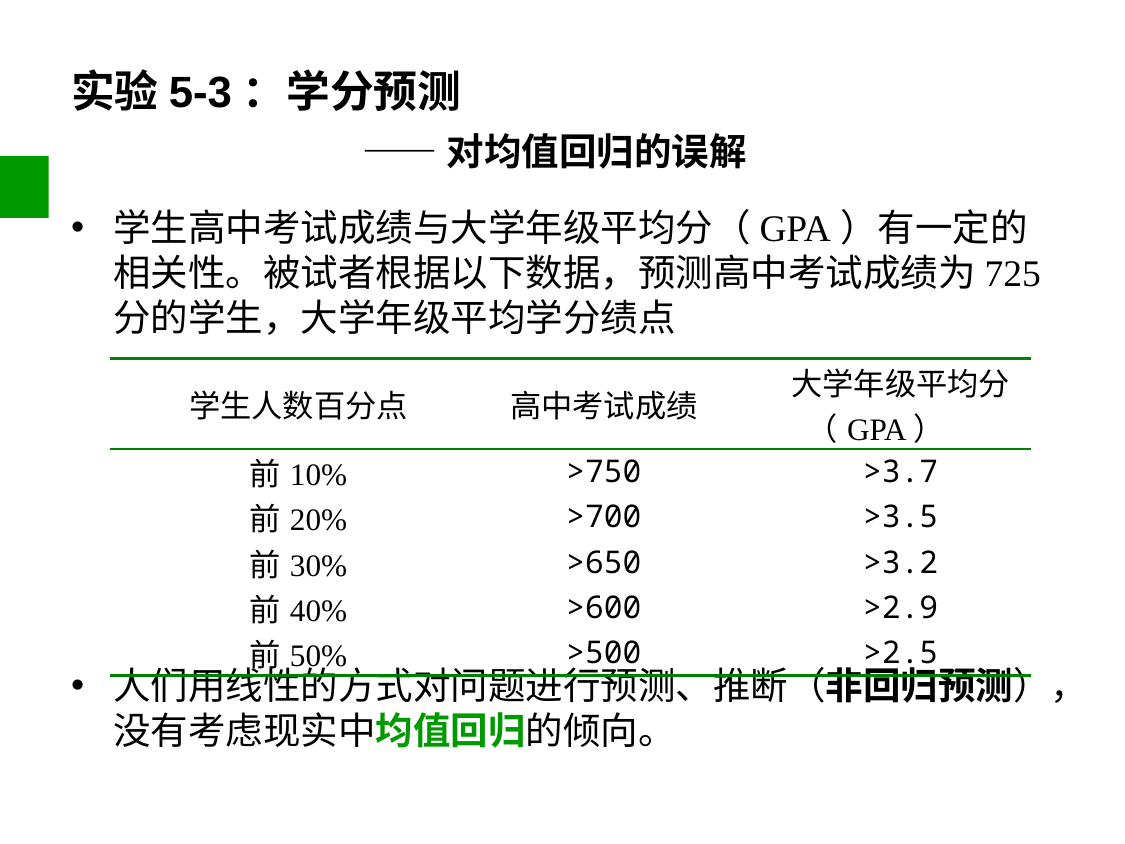

# 实验5-3：学分预测
——对均值回归的误解

学生高中考试成绩与大学年级平均分（GPA）有一定的相关性。被试者根据以下数据，预测高中考试成绩为725分的学生，大学年级平均学分绩点

人们用线性的方式对问题进行预测、推断（非回归预测），没有考虑现实中均值回归的倾向。
| 学生人数百分点 | 高中考试成绩 | 大学年级平均分（GPA） |
| --- | --- | --- |
| 前10% | >750 | >3.7 |
| 前20% | >700 | >3.5 |
| 前30% | >650 | >3.2 |
| 前40% | >600 | >2.9 |
| 前50% | >500 | >2.5 |
30